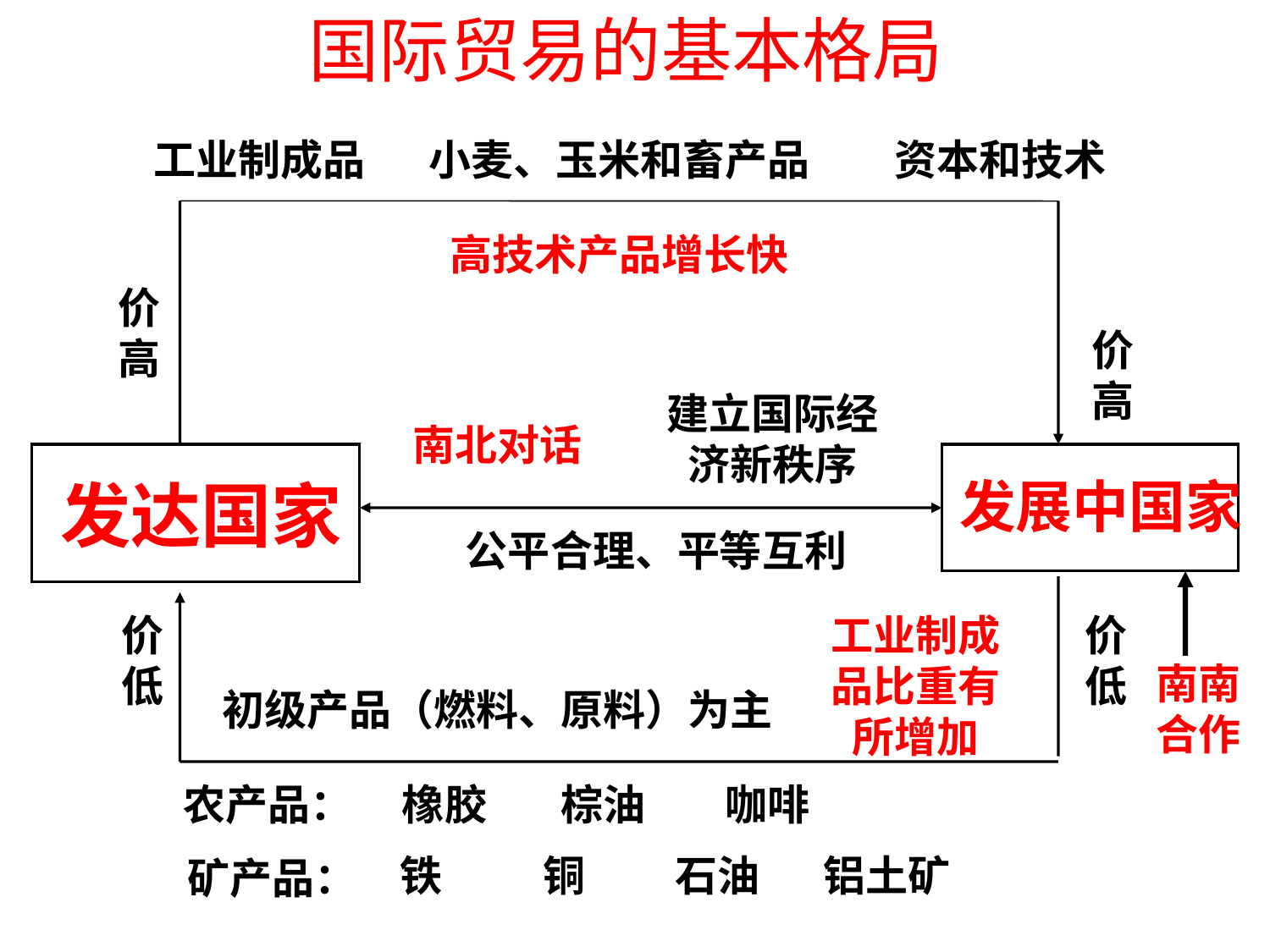

国际贸易的基本格局
工业制成品
小麦、玉米和畜产品
资本和技术

高技术产品增长快
价高
价高
建立国际经济新秩序
南北对话
发达国家
发展中国家
公平合理、平等互利

价低
工业制成品比重有所增加
价低
南南合作
初级产品（燃料、原料）为主
农产品：
橡胶
棕油
咖啡
铁
铜
石油
铝土矿
矿产品：